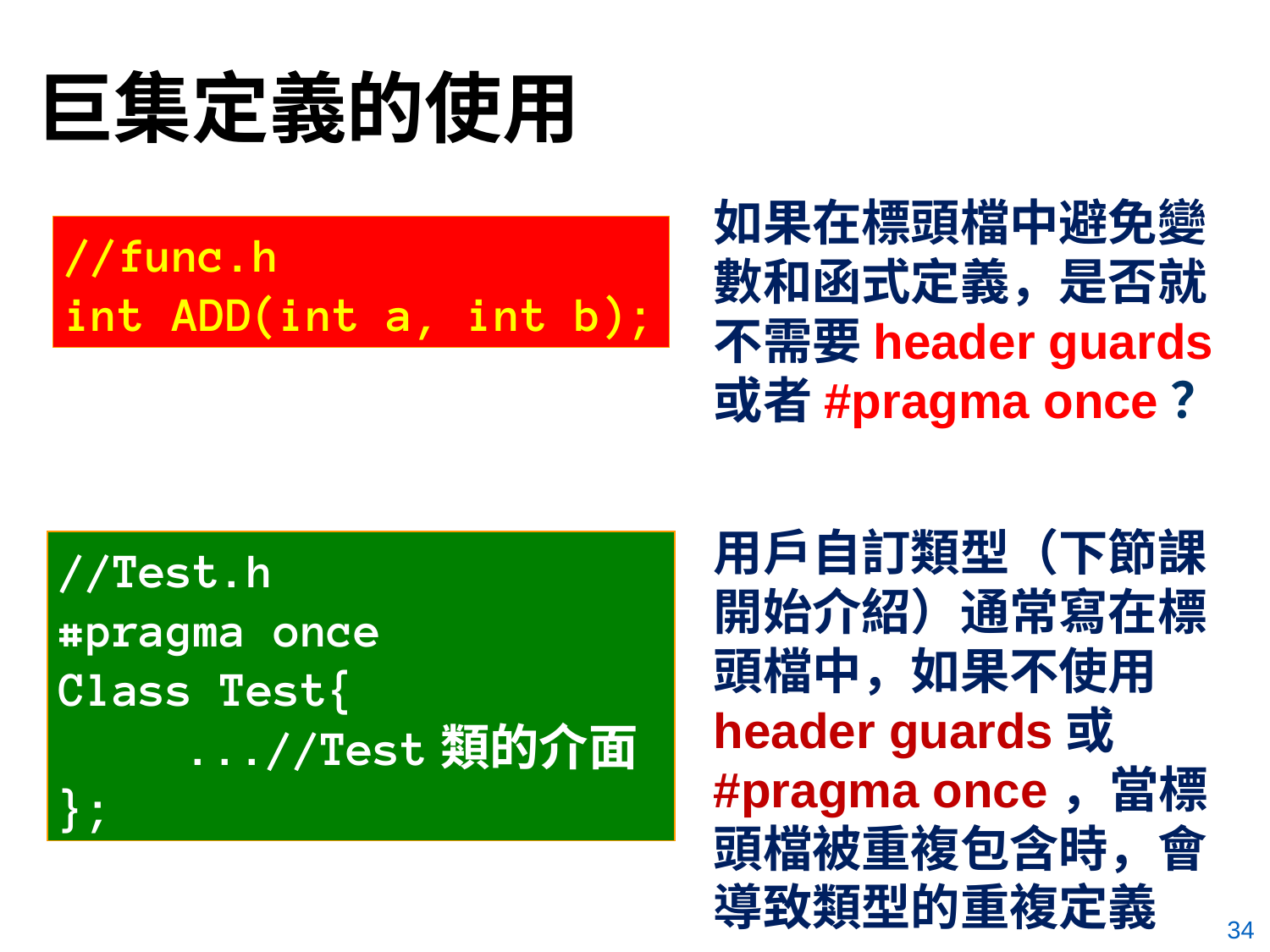

# 巨集定義的使用
如果在標頭檔中避免變數和函式定義，是否就不需要header guards或者#pragma once？
//func.h
int ADD(int a, int b);
用戶自訂類型（下節課開始介紹）通常寫在標頭檔中，如果不使用header guards或#pragma once，當標頭檔被重複包含時，會導致類型的重複定義
//Test.h
#pragma once
Class Test{
	...//Test類的介面
};
34